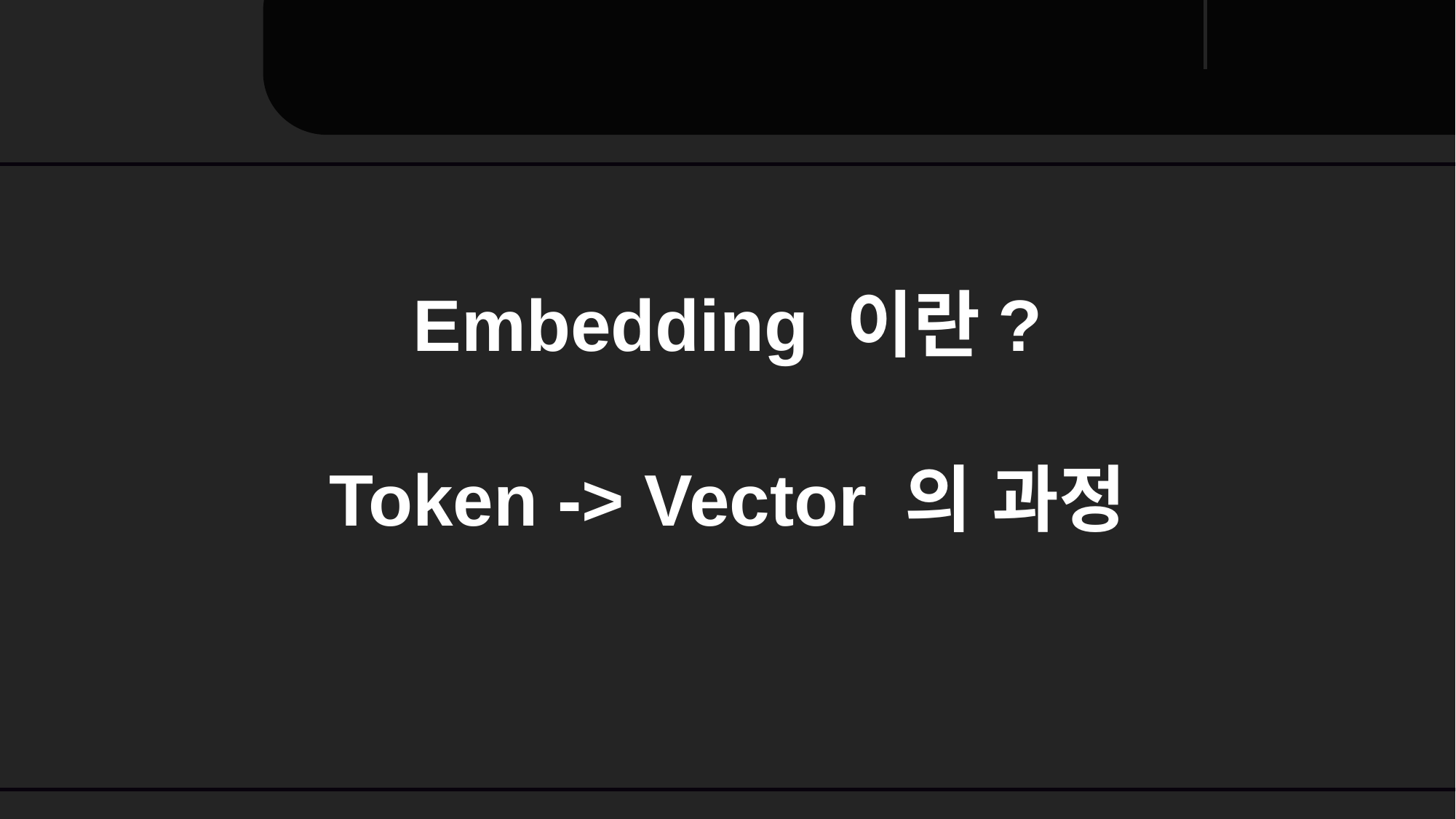

Embedding 이란?

Token -> Vector 의 과정
Unit  04 ㅣ  Embedding